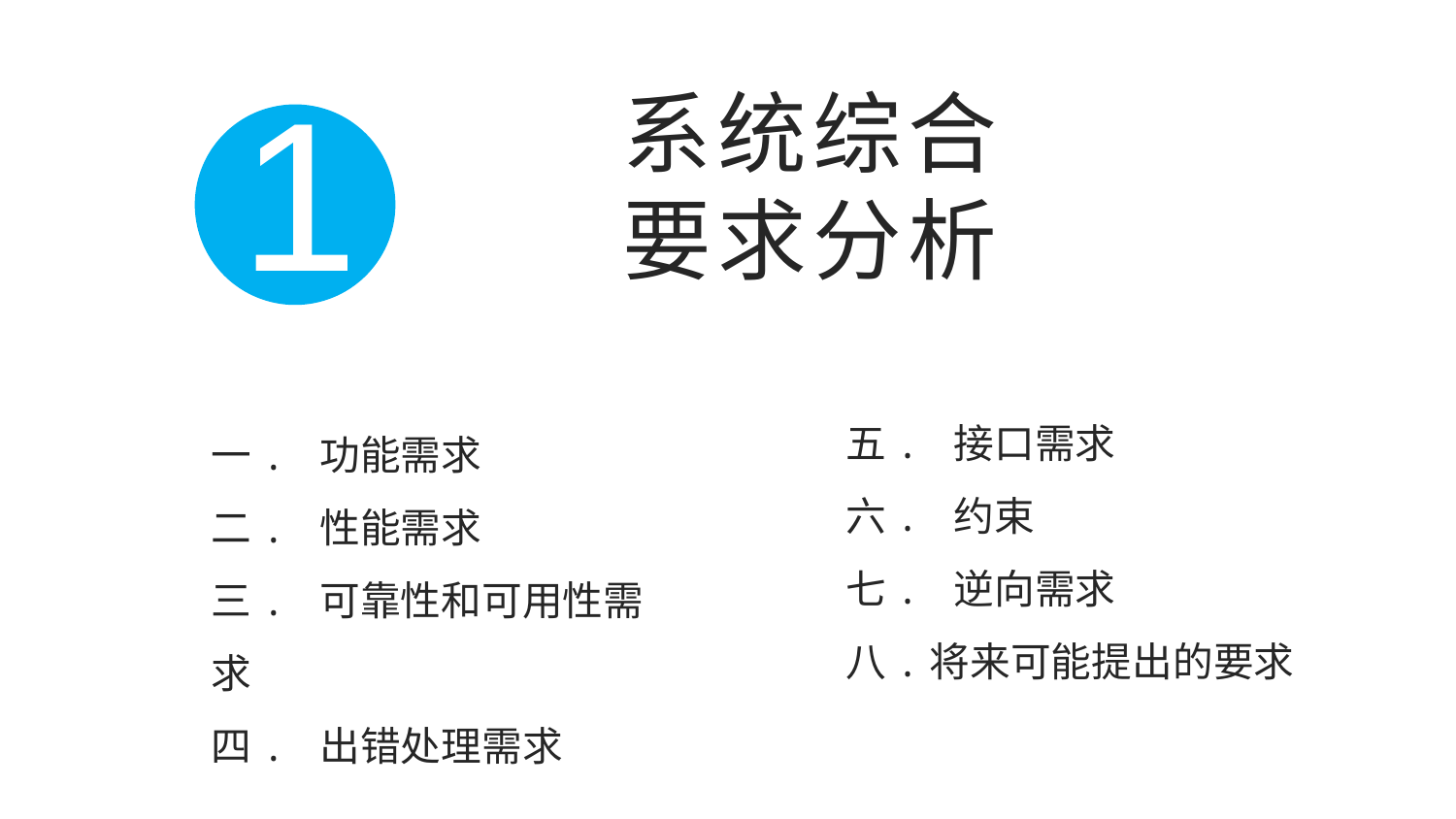

1

系统综合
要求分析
五. 接口需求
六. 约束
七. 逆向需求
八.将来可能提出的要求
一. 功能需求
二. 性能需求
三. 可靠性和可用性需求
四. 出错处理需求